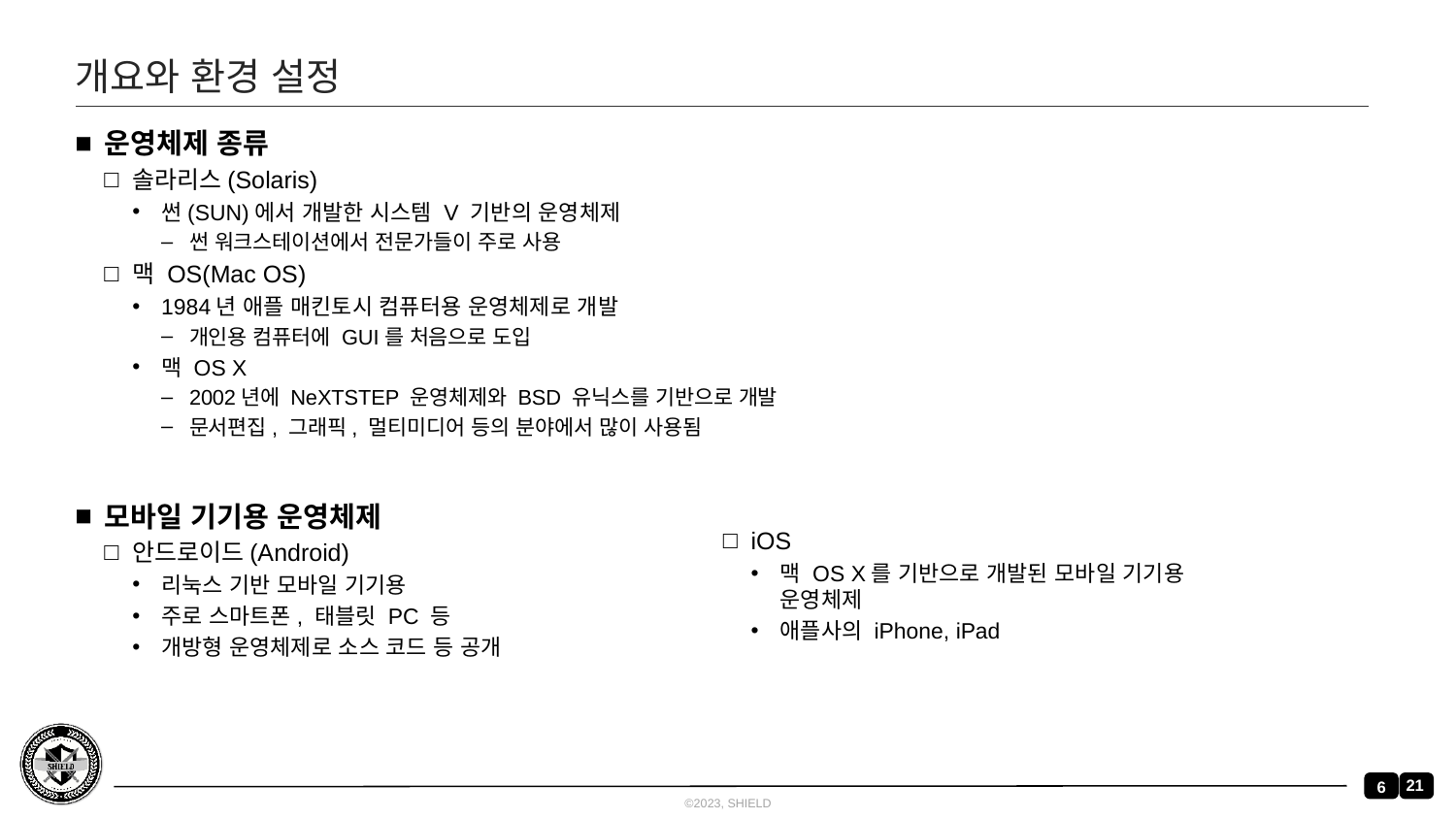

# 개요와 환경 설정
운영체제 종류
솔라리스(Solaris)
썬(SUN)에서 개발한 시스템 V 기반의 운영체제
썬 워크스테이션에서 전문가들이 주로 사용
맥 OS(Mac OS)
1984년 애플 매킨토시 컴퓨터용 운영체제로 개발
개인용 컴퓨터에 GUI를 처음으로 도입
맥 OS X
2002년에 NeXTSTEP 운영체제와 BSD 유닉스를 기반으로 개발
문서편집, 그래픽, 멀티미디어 등의 분야에서 많이 사용됨

모바일 기기용 운영체제
안드로이드(Android)
리눅스 기반 모바일 기기용
주로 스마트폰, 태블릿 PC 등
개방형 운영체제로 소스 코드 등 공개
iOS
맥 OS X를 기반으로 개발된 모바일 기기용 운영체제
애플사의 iPhone, iPad